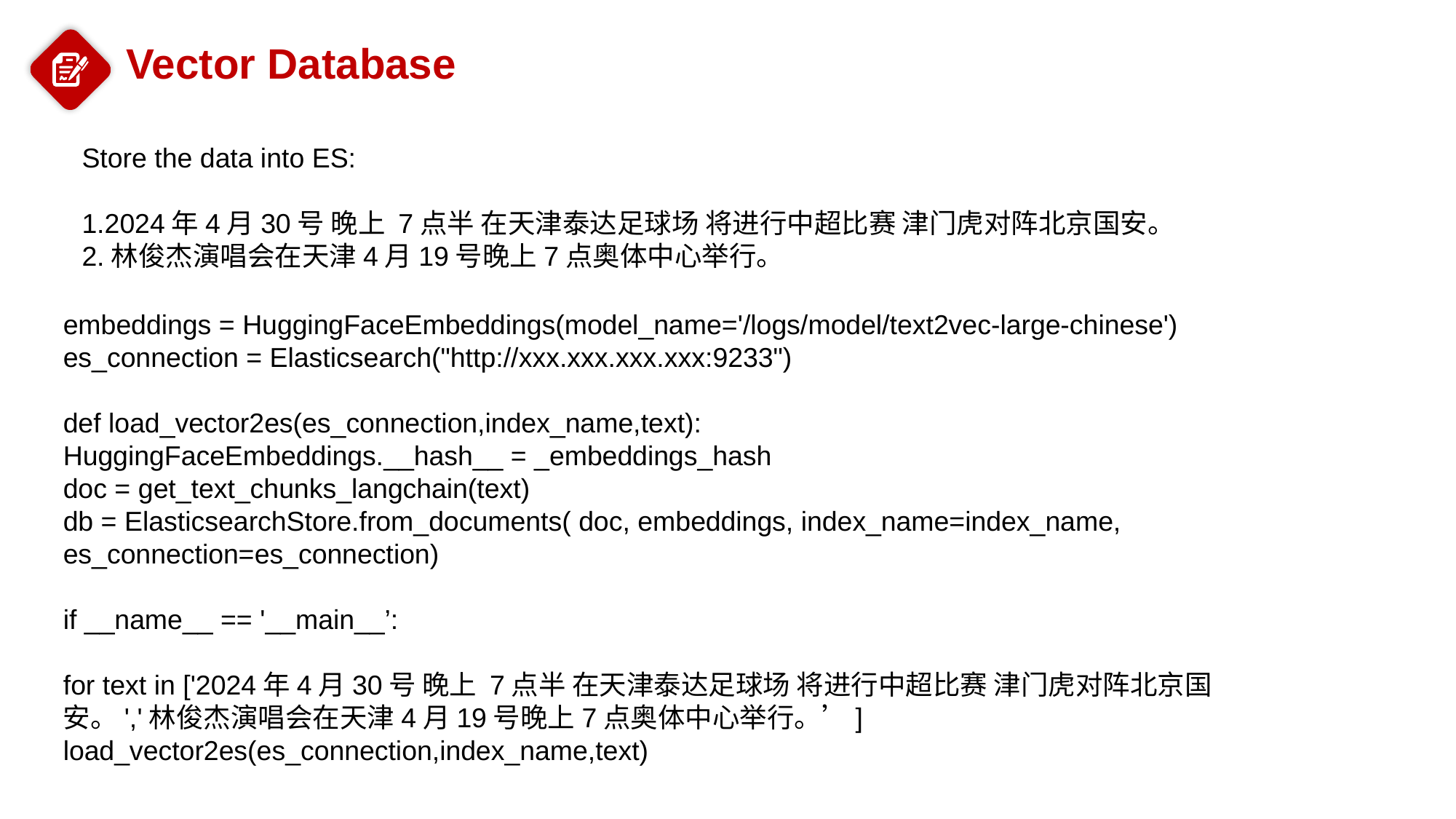

Vector Database

Store the data into ES:

1.2024年4月30号 晚上 7点半 在天津泰达足球场 将进行中超比赛 津门虎对阵北京国安。
2.林俊杰演唱会在天津4月19号晚上7点奥体中心举行。
embeddings = HuggingFaceEmbeddings(model_name='/logs/model/text2vec-large-chinese') es_connection = Elasticsearch("http://xxx.xxx.xxx.xxx:9233")

def load_vector2es(es_connection,index_name,text):
HuggingFaceEmbeddings.__hash__ = _embeddings_hash
doc = get_text_chunks_langchain(text)
db = ElasticsearchStore.from_documents( doc, embeddings, index_name=index_name, es_connection=es_connection)

if __name__ == '__main__’:

for text in ['2024年4月30号 晚上 7点半 在天津泰达足球场 将进行中超比赛 津门虎对阵北京国安。','林俊杰演唱会在天津4月19号晚上7点奥体中心举行。’]
load_vector2es(es_connection,index_name,text)